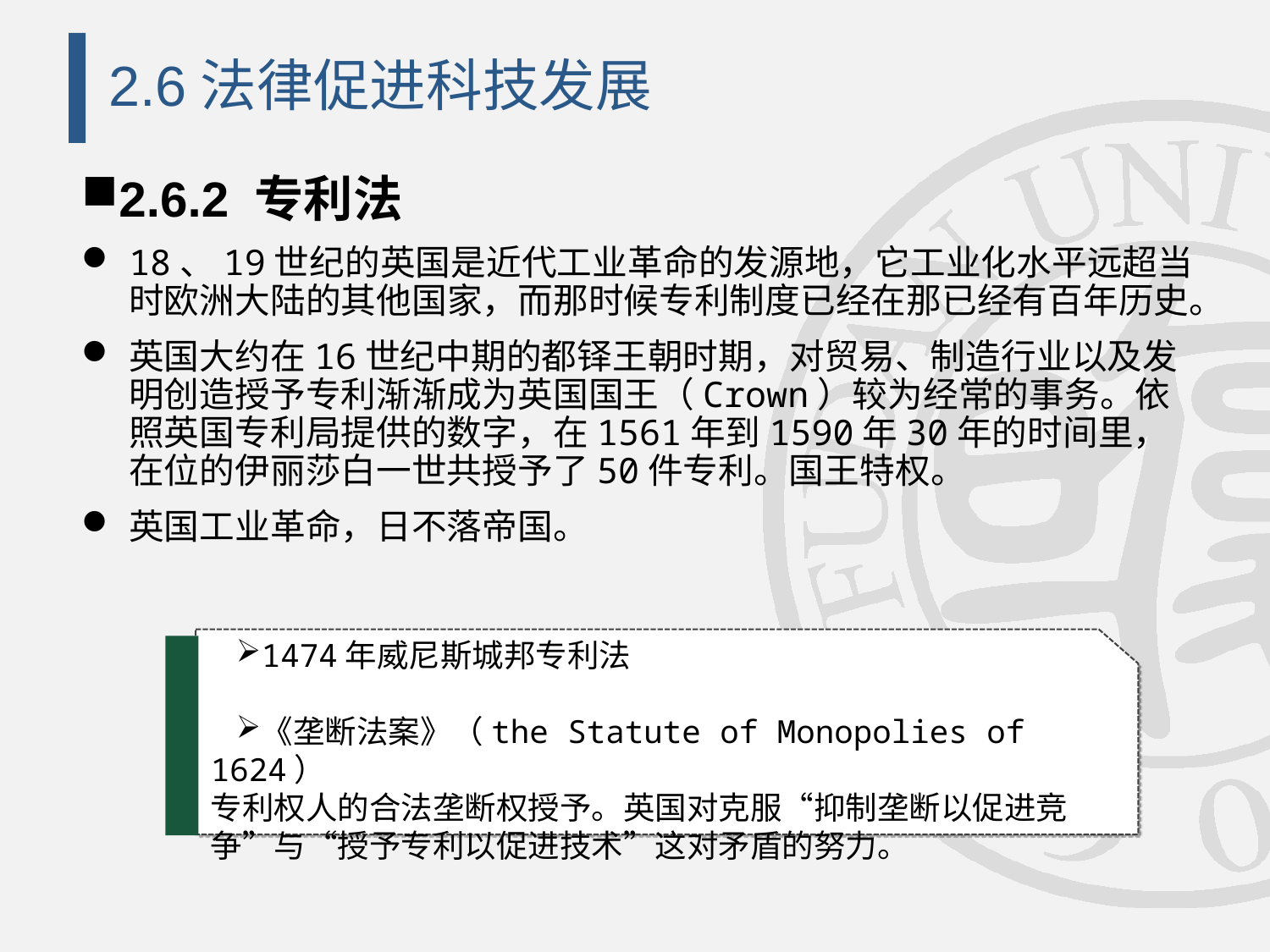

# 2.6法律促进科技发展
2.6.2 专利法
18、19世纪的英国是近代工业革命的发源地，它工业化水平远超当时欧洲大陆的其他国家，而那时候专利制度已经在那已经有百年历史。
英国大约在16世纪中期的都铎王朝时期，对贸易、制造行业以及发明创造授予专利渐渐成为英国国王（Crown）较为经常的事务。依照英国专利局提供的数字，在1561年到1590年30年的时间里，在位的伊丽莎白一世共授予了50件专利。国王特权。
英国工业革命，日不落帝国。

1474年威尼斯城邦专利法

《垄断法案》（the Statute of Monopolies of 1624）
专利权人的合法垄断权授予。英国对克服“抑制垄断以促进竞争”与“授予专利以促进技术”这对矛盾的努力。